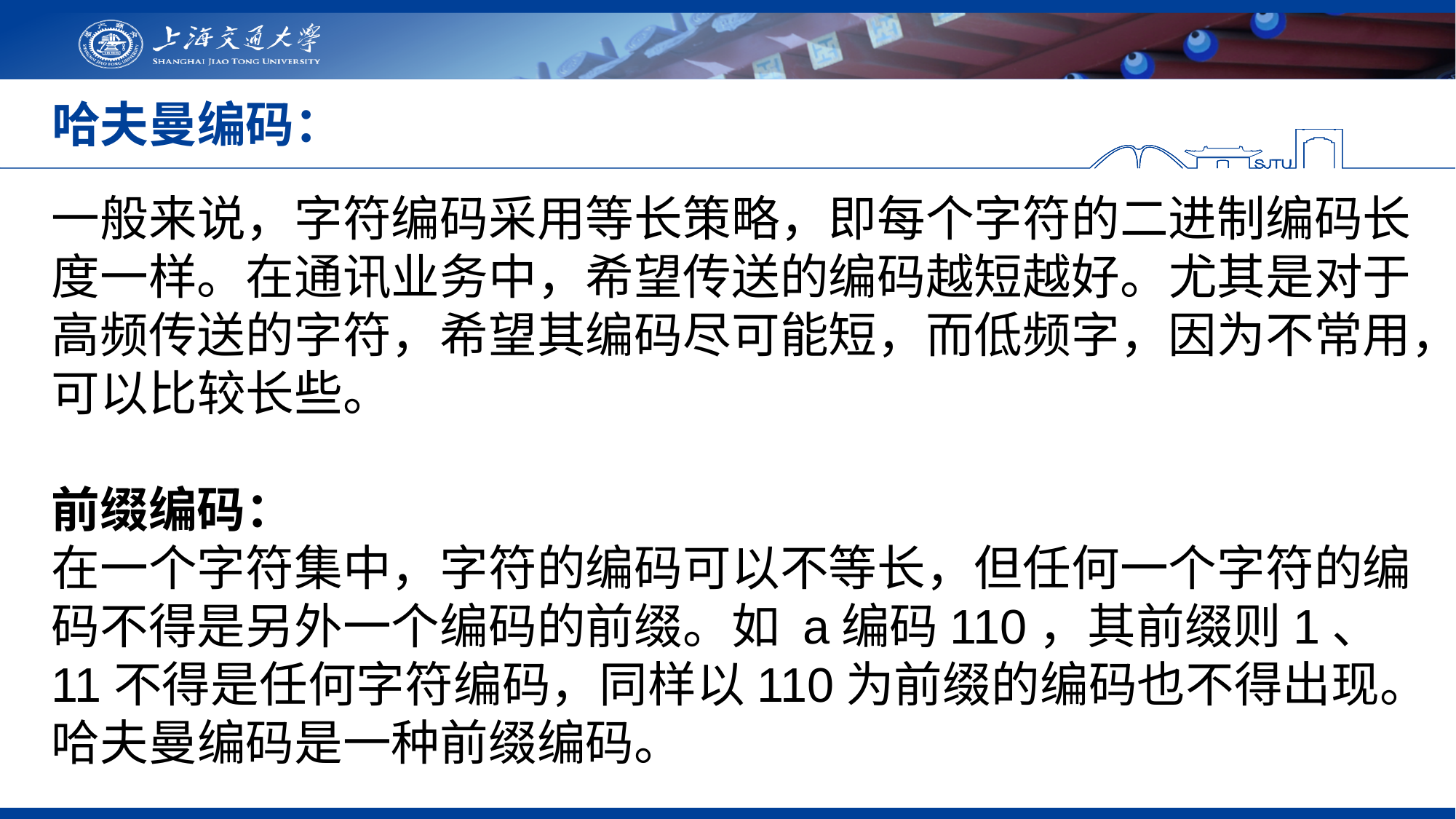

# 哈夫曼编码：
一般来说，字符编码采用等长策略，即每个字符的二进制编码长度一样。在通讯业务中，希望传送的编码越短越好。尤其是对于高频传送的字符，希望其编码尽可能短，而低频字，因为不常用，可以比较长些。

前缀编码：
在一个字符集中，字符的编码可以不等长，但任何一个字符的编码不得是另外一个编码的前缀。如 a编码110，其前缀则1、11不得是任何字符编码，同样以110为前缀的编码也不得出现。哈夫曼编码是一种前缀编码。